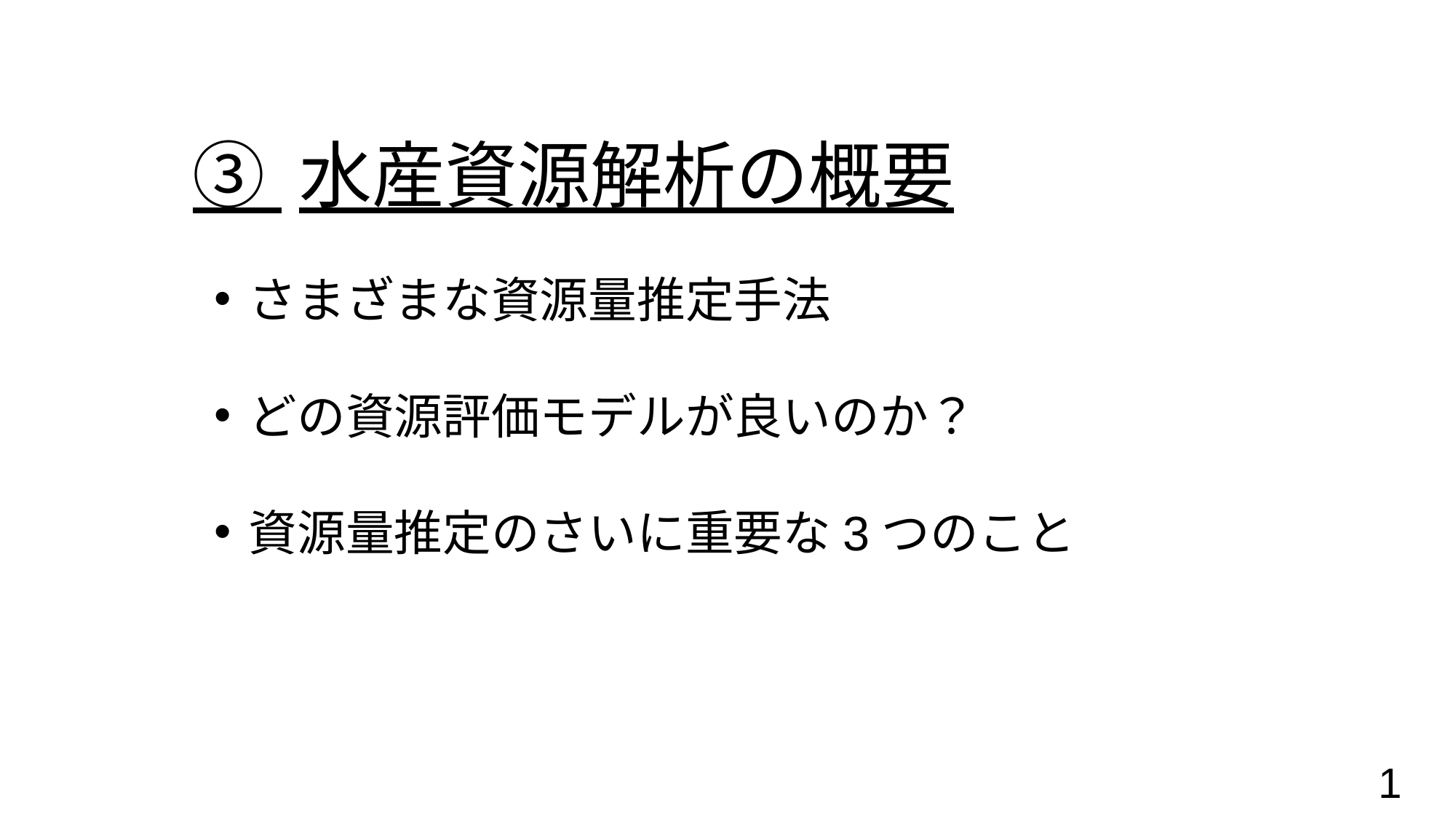

# ③ 水産資源解析の概要
さまざまな資源量推定手法

どの資源評価モデルが良いのか？

資源量推定のさいに重要な3つのこと
1